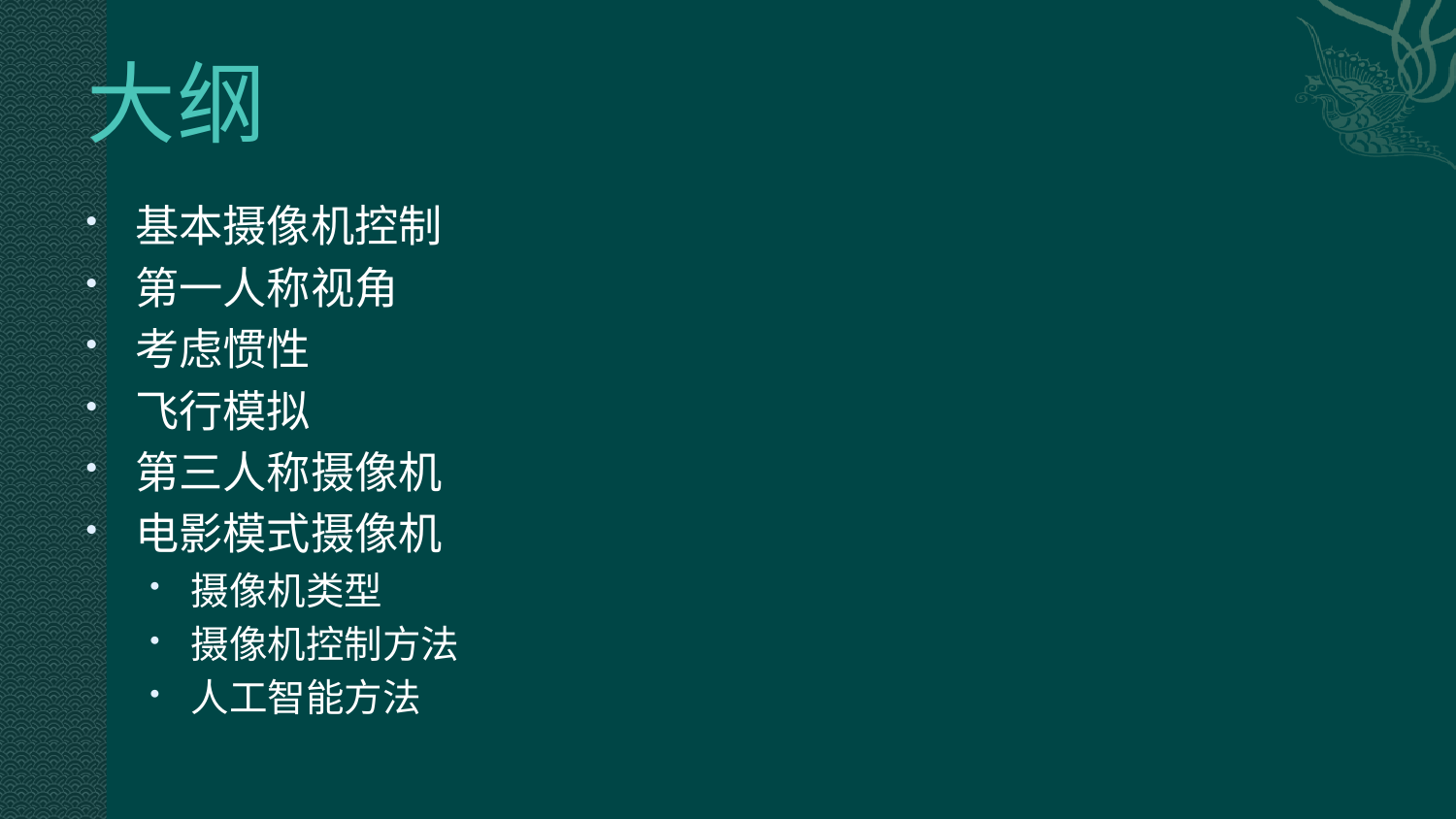

# 大纲
基本摄像机控制
第一人称视角
考虑惯性
飞行模拟
第三人称摄像机
电影模式摄像机
摄像机类型
摄像机控制方法
人工智能方法